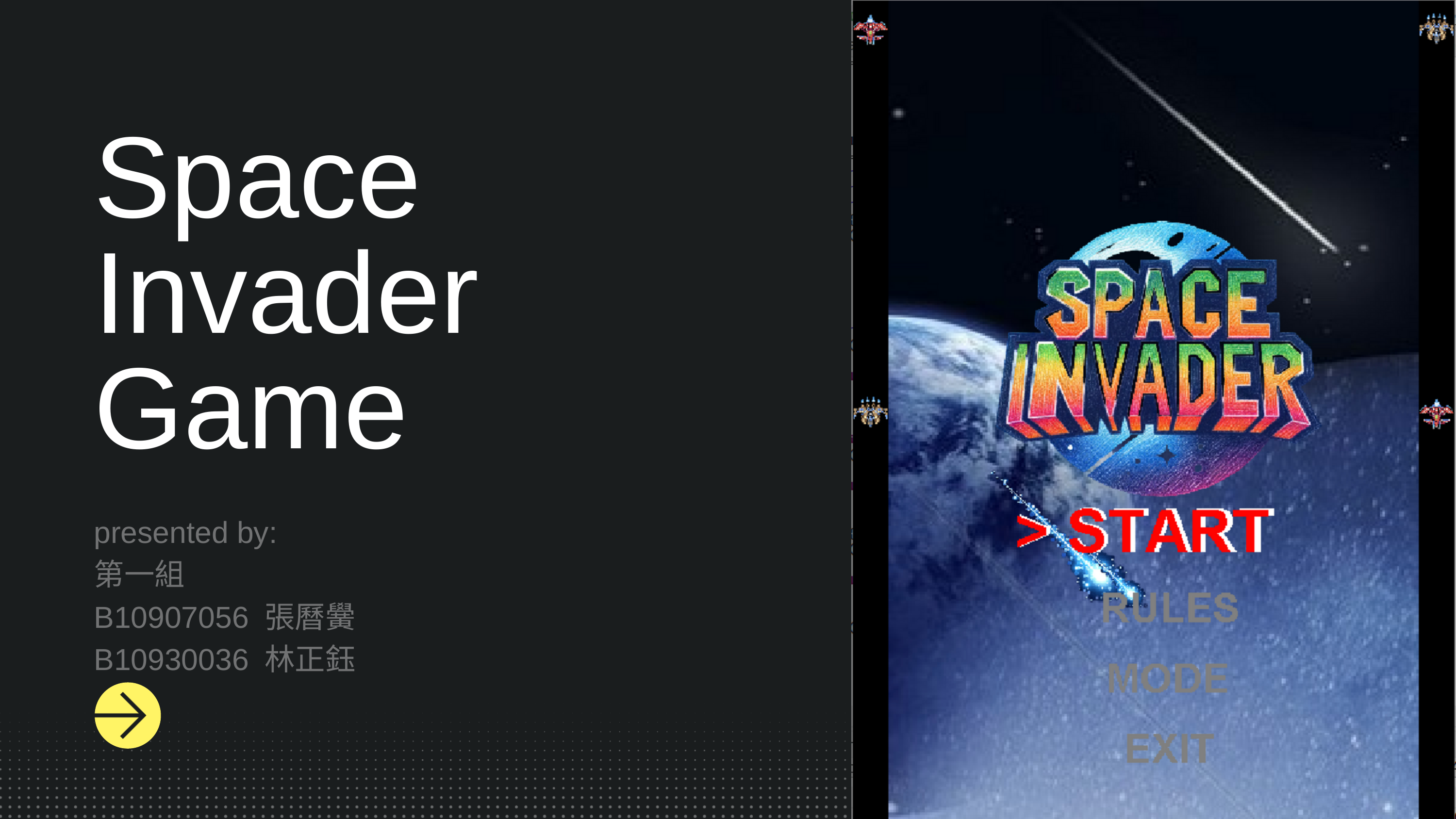

Space Invader
Game
presented by:
第一組
B10907056 張曆黌
B10930036 林正鈺